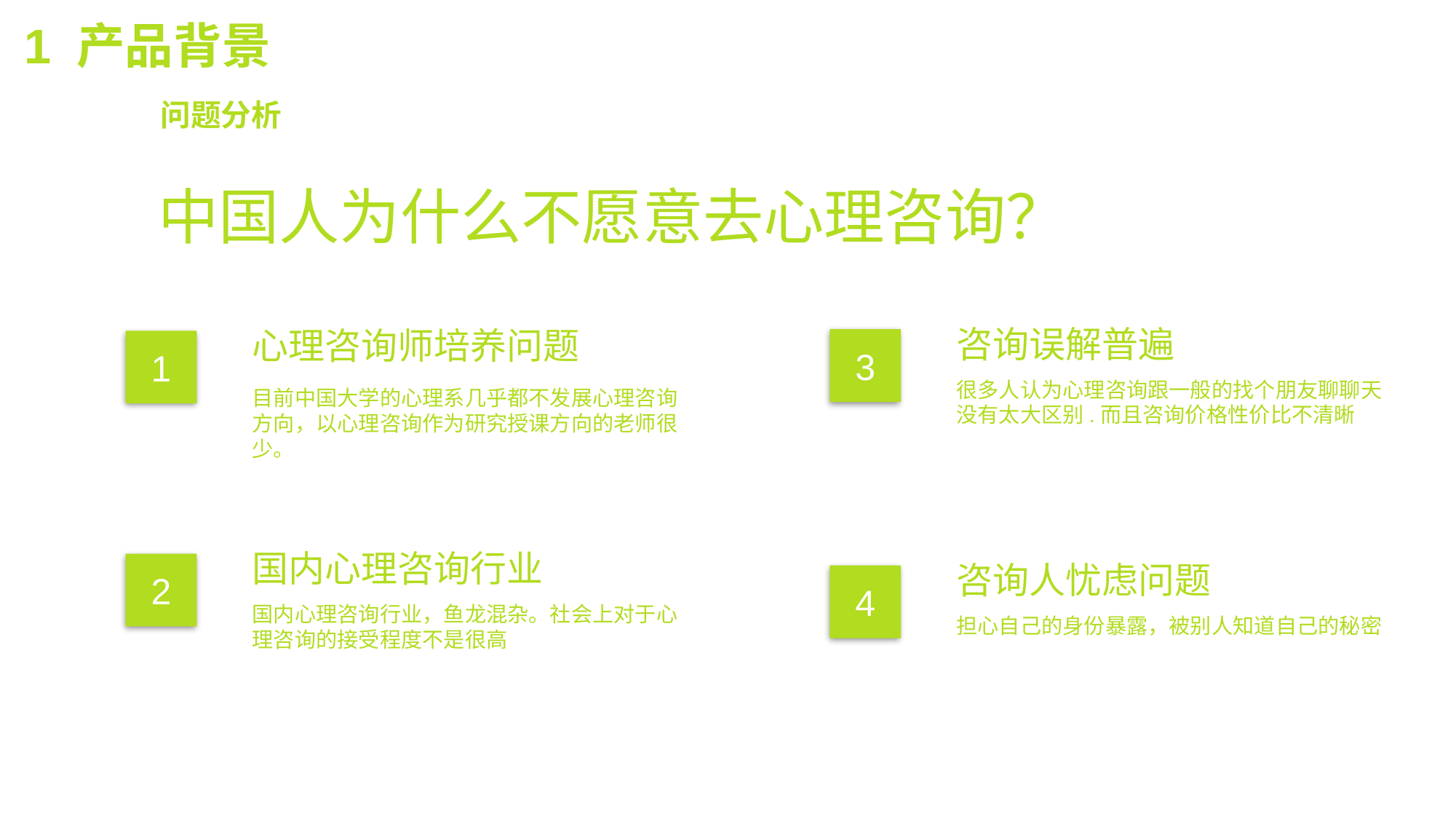

1 产品背景
问题分析
中国人为什么不愿意去心理咨询？
咨询误解普遍
心理咨询师培养问题
3
1
很多人认为心理咨询跟一般的找个朋友聊聊天没有太大区别.而且咨询价格性价比不清晰
目前中国大学的心理系几乎都不发展心理咨询方向，以心理咨询作为研究授课方向的老师很少。
国内心理咨询行业
咨询人忧虑问题
2
4
国内心理咨询行业，鱼龙混杂。社会上对于心理咨询的接受程度不是很高
担心自己的身份暴露，被别人知道自己的秘密